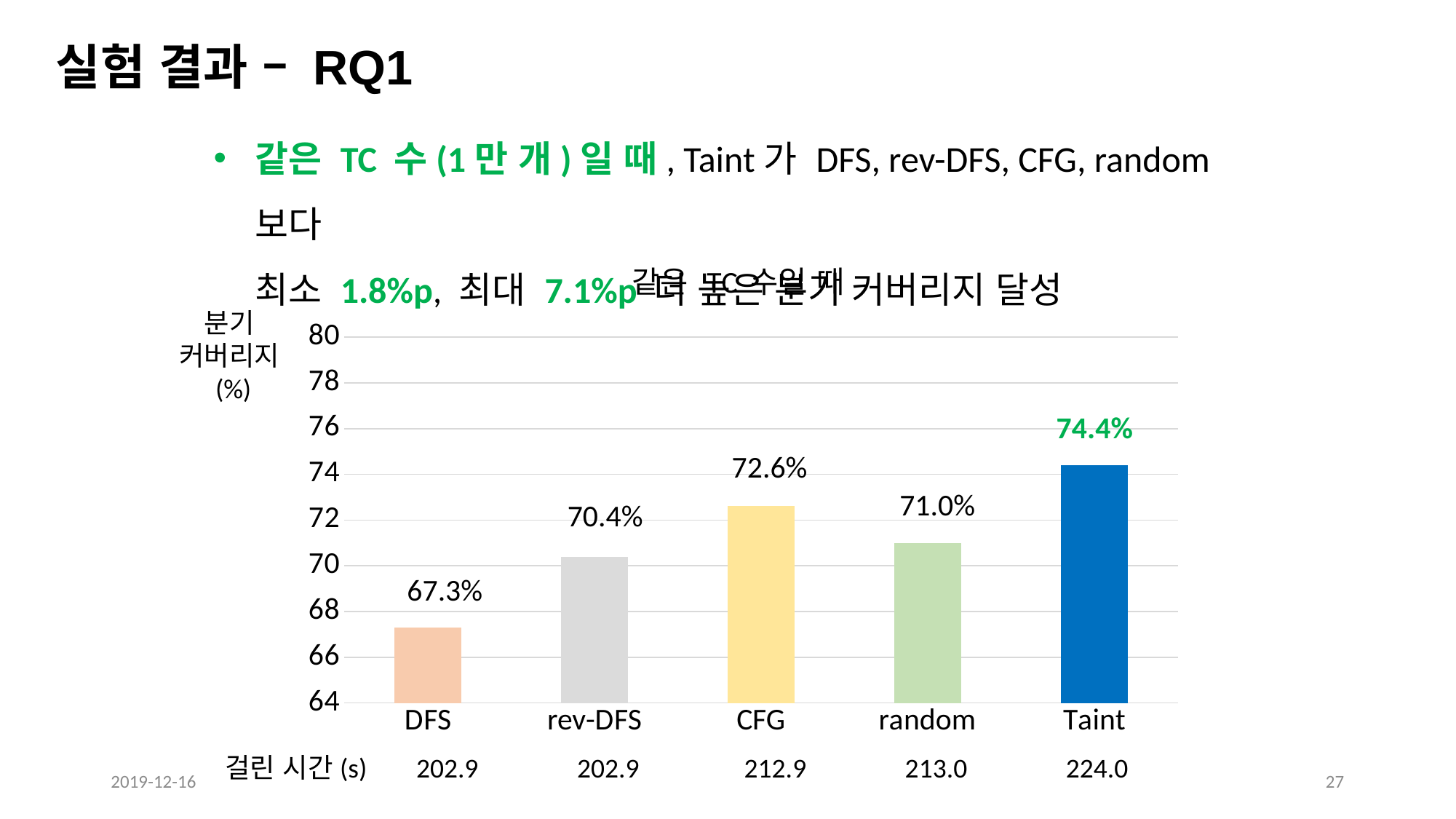

실험 결과 – RQ1
같은 TC 수(1만 개)일 때, Taint가 DFS, rev-DFS, CFG, random보다
최소 1.8%p, 최대 7.1%p 더 높은 분기 커버리지 달성

### Chart: 같은 TC 수일 때

| Category |  |
|---|---|
| DFS | 67.3 |
| rev-DFS | 70.4 |
| CFG | 72.6 |
| random | 71.0 |
| Taint | 74.4 |
분기
커버리지
(%)
74.4%
72.6%
71.0%
70.4%
67.3%
걸린 시간(s)        202.9                202.9                 212.9                213.0                224.0
2019-12-16
27